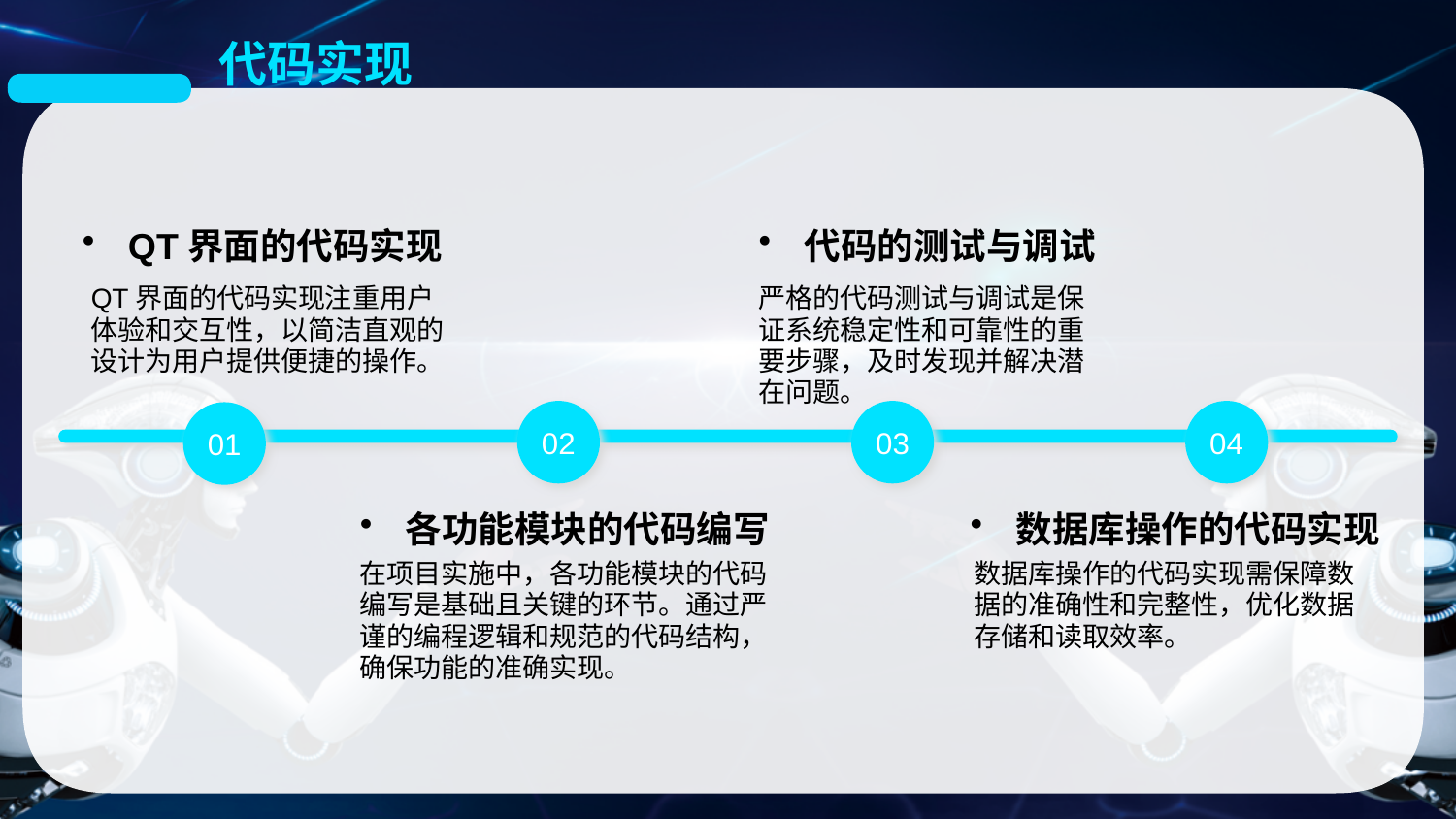

代码实现

QT界面的代码实现
代码的测试与调试
QT界面的代码实现注重用户体验和交互性，以简洁直观的设计为用户提供便捷的操作。
严格的代码测试与调试是保证系统稳定性和可靠性的重要步骤，及时发现并解决潜在问题。

02

03

04

01

各功能模块的代码编写
数据库操作的代码实现
数据库操作的代码实现需保障数据的准确性和完整性，优化数据存储和读取效率。
在项目实施中，各功能模块的代码编写是基础且关键的环节。通过严谨的编程逻辑和规范的代码结构，确保功能的准确实现。